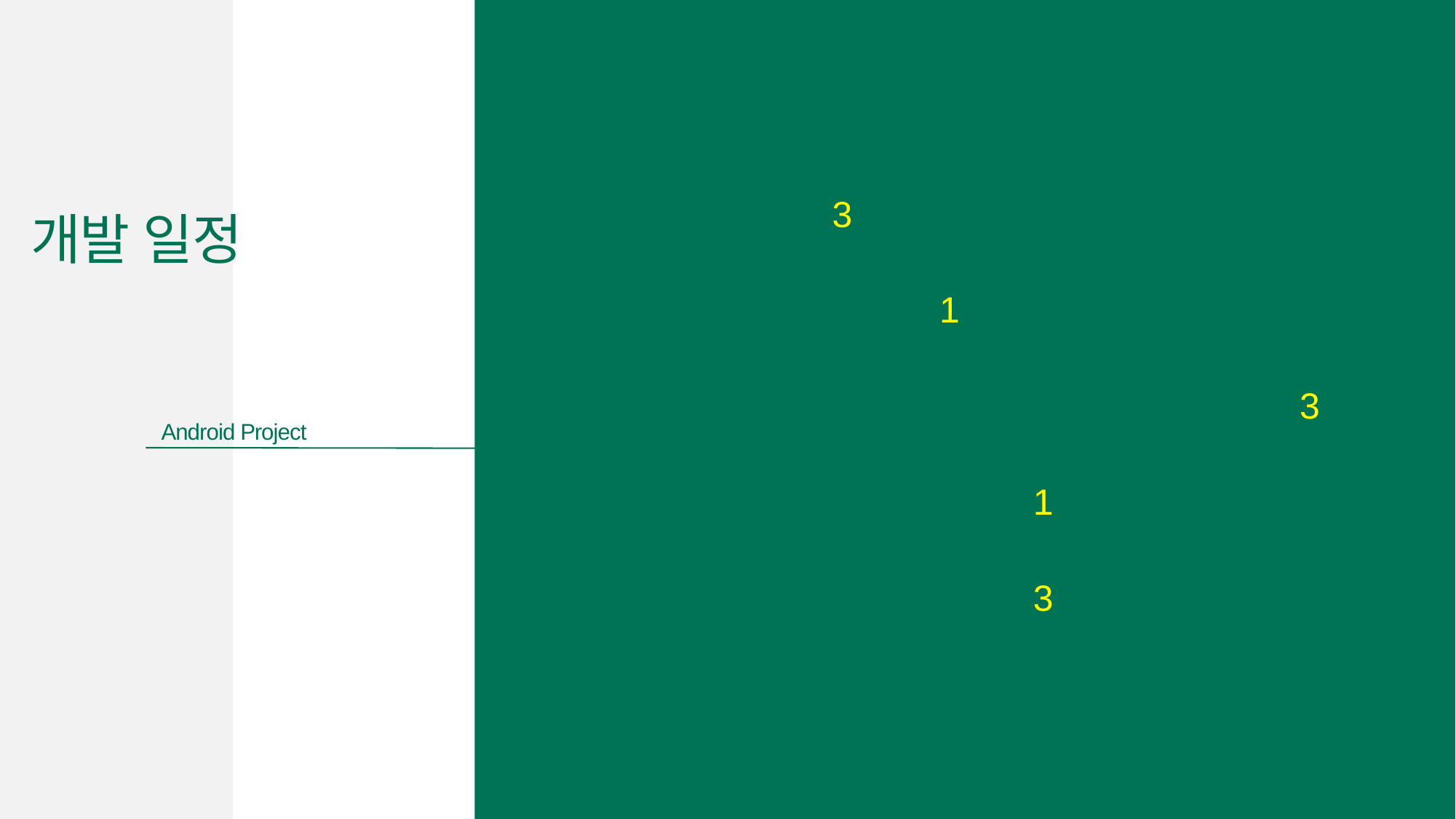

* 프로젝트 기획 3주

* 프로젝트 디자인 설계 1주
* 메인 화면 개발 및 서브 화면(히라가나) 개발 3주

* 서브 화면(가타카나) 개발 1주

* 퀴즈 화면 및 결과 화면 개발 3주

개발 일정
Android Project